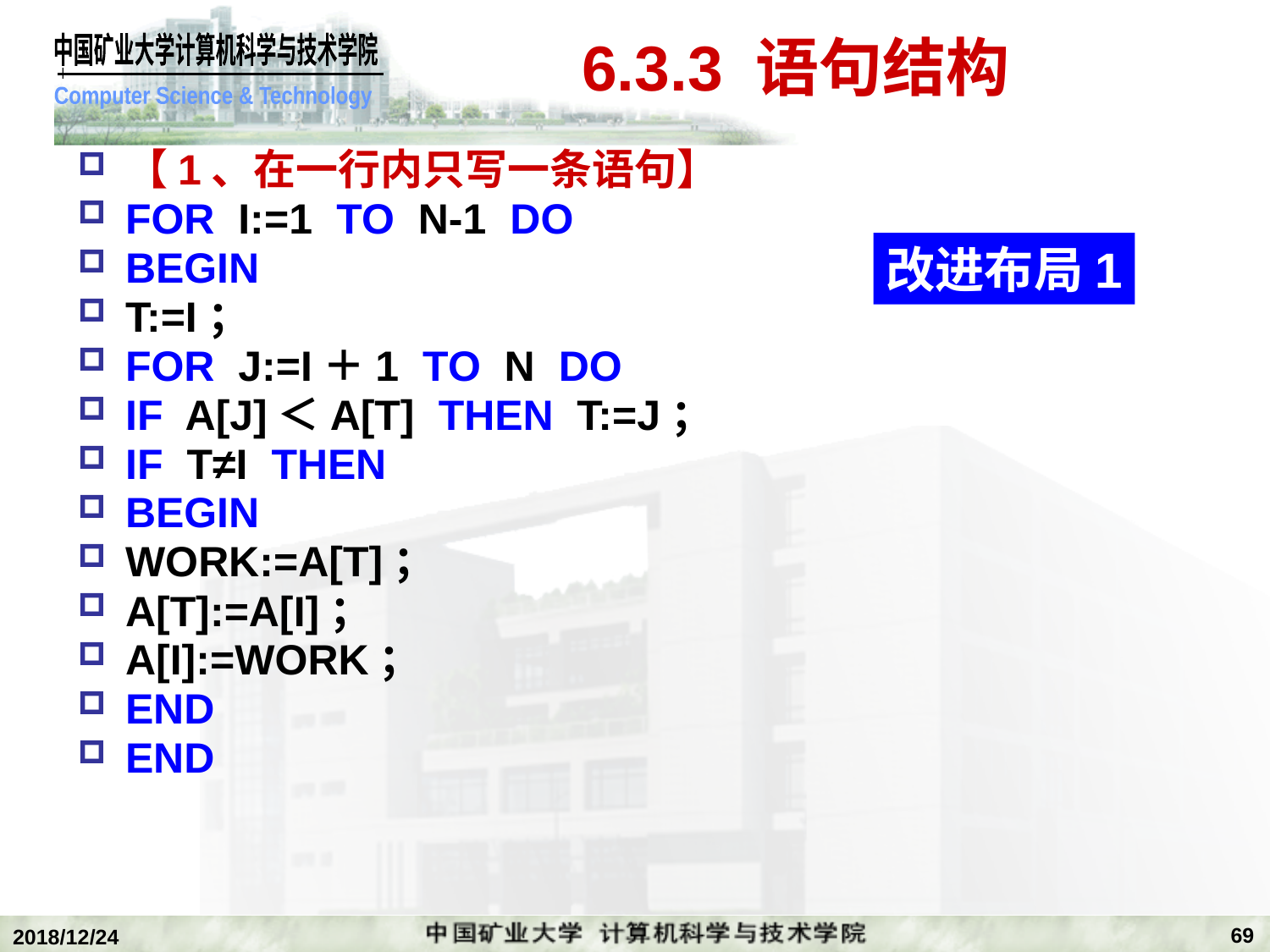

# 6.3.3 语句结构
【1、在一行内只写一条语句】
FOR  I:=1  TO  N-1  DO
BEGIN
T:=I；
FOR  J:=I＋1  TO  N  DO
IF  A[J]＜A[T]  THEN  T:=J；
IF  T≠I  THEN
BEGIN
WORK:=A[T]；
A[T]:=A[I]；
A[I]:=WORK；
END
END
改进布局1
69
2018/12/24